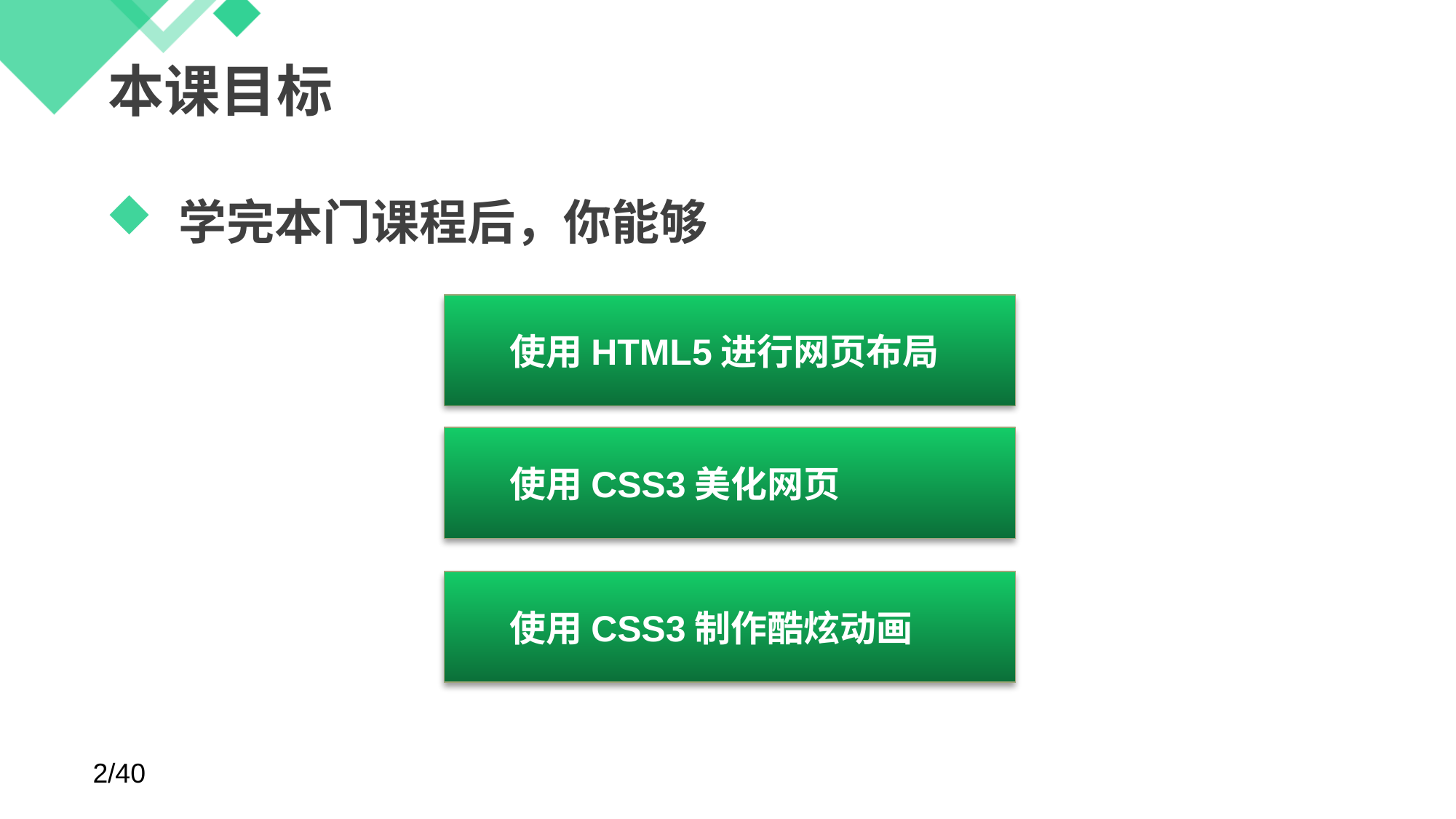

# 本课目标
学完本门课程后，你能够
使用HTML5进行网页布局
使用CSS3美化网页
使用CSS3制作酷炫动画